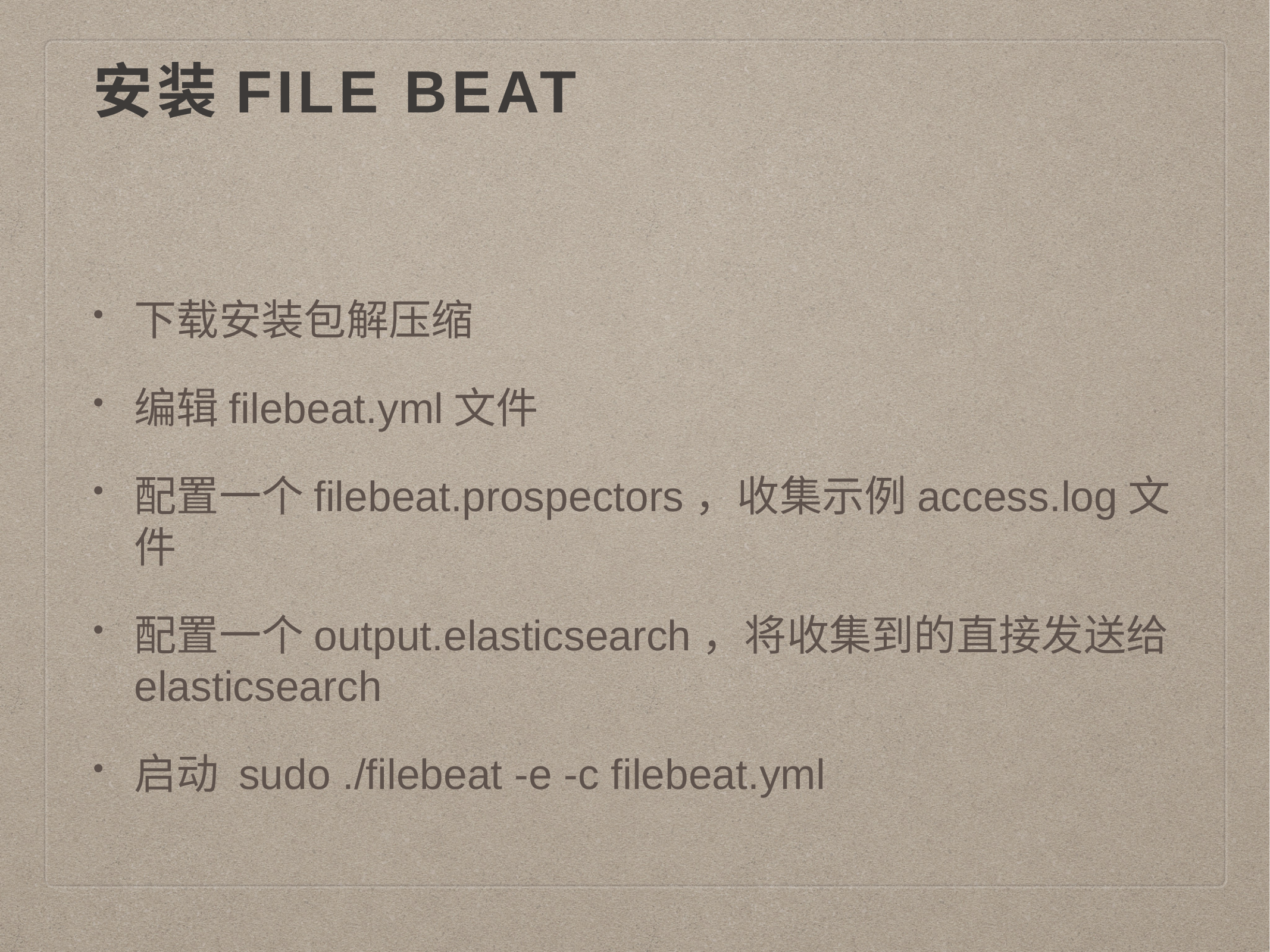

# 安装File BEAT
下载安装包解压缩
编辑filebeat.yml文件
配置一个filebeat.prospectors，收集示例access.log文件
配置一个output.elasticsearch，将收集到的直接发送给elasticsearch
启动 sudo ./filebeat -e -c filebeat.yml
8